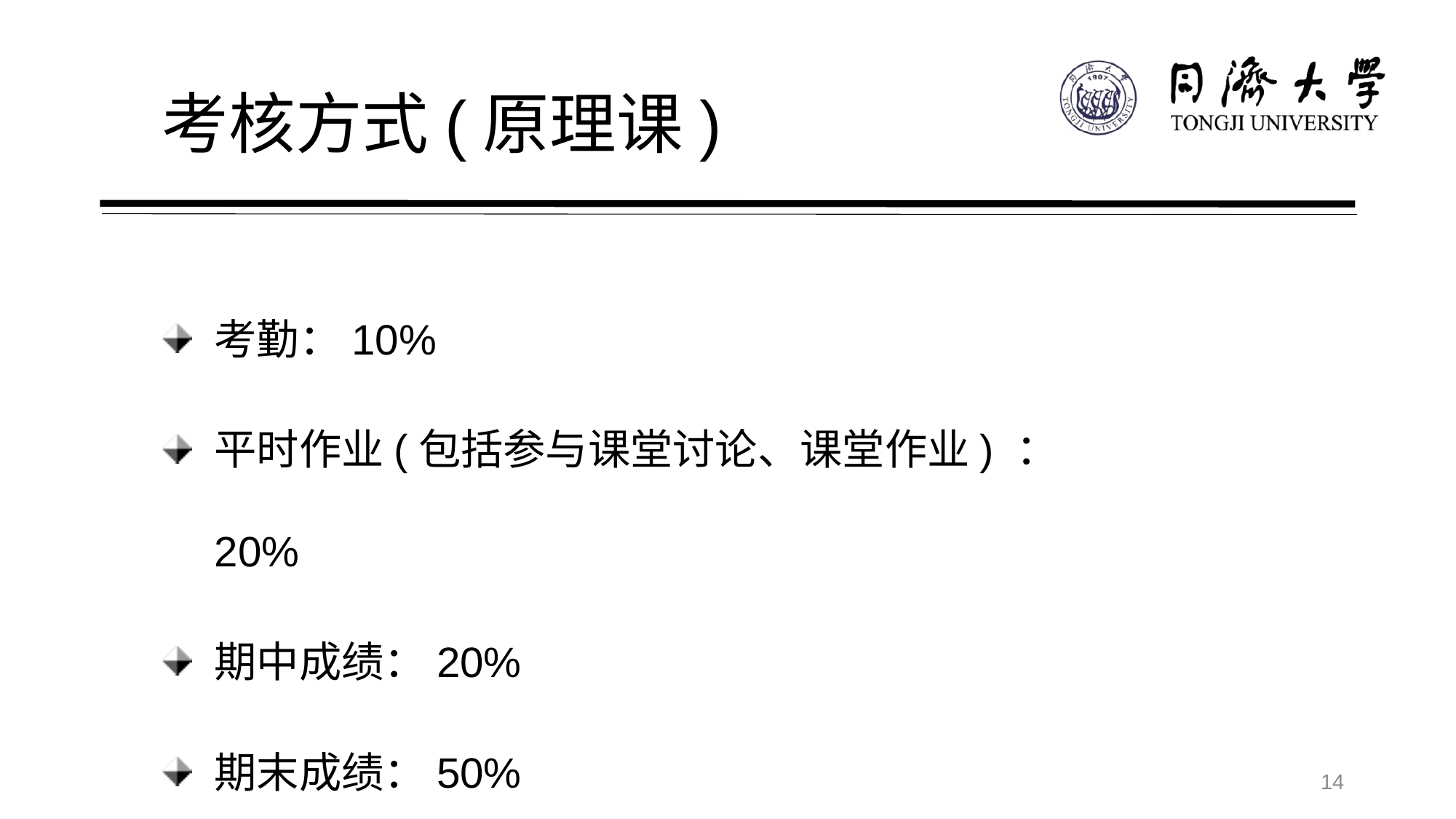

# 考核方式(原理课)
考勤：10%
平时作业(包括参与课堂讨论、课堂作业) ：20%
期中成绩：20%
期末成绩：50%
14